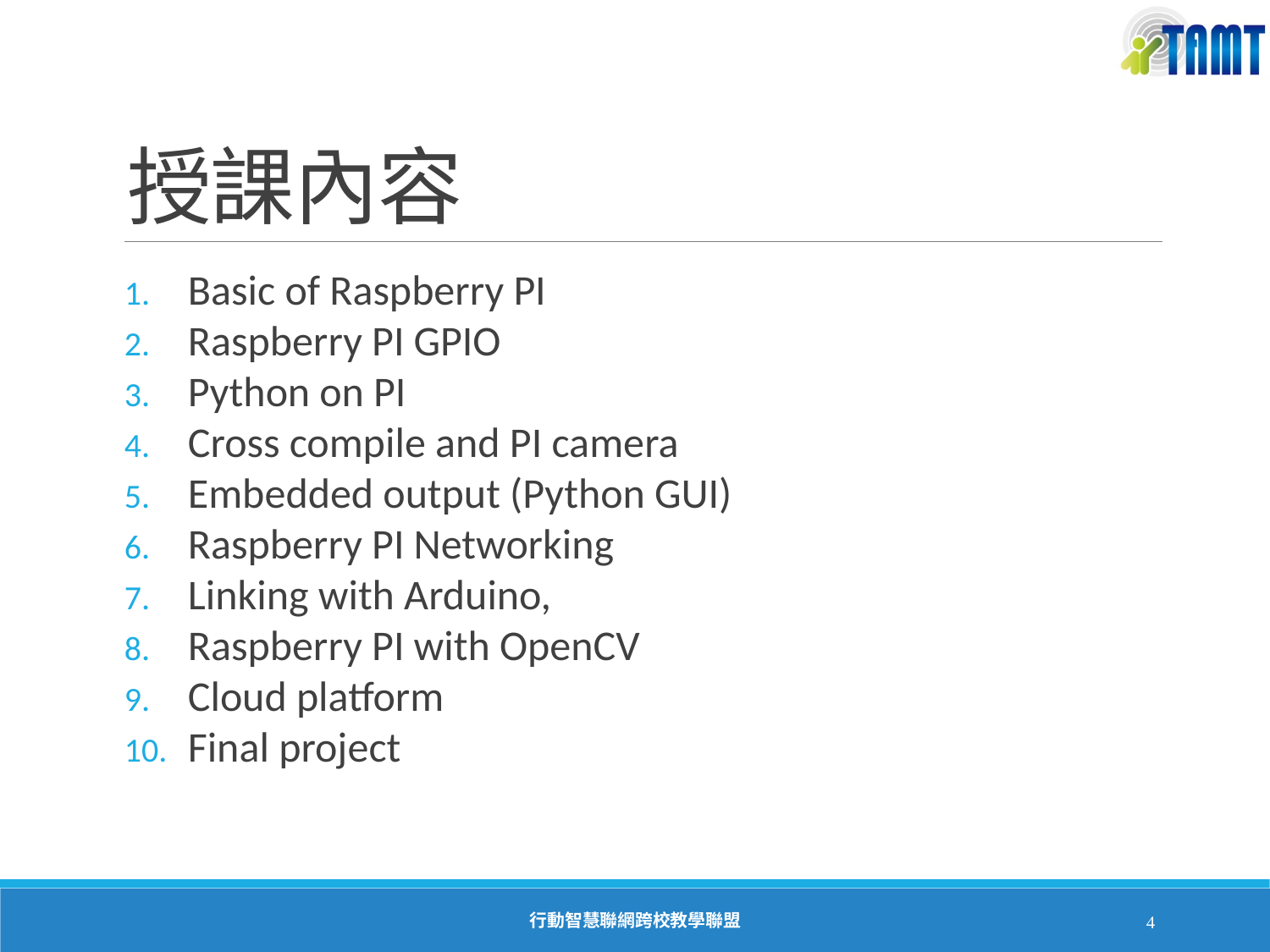

# 授課內容
Basic of Raspberry PI
Raspberry PI GPIO
Python on PI
Cross compile and PI camera
Embedded output (Python GUI)
Raspberry PI Networking
Linking with Arduino,
Raspberry PI with OpenCV
Cloud platform
Final project
行動智慧聯網跨校教學聯盟
4